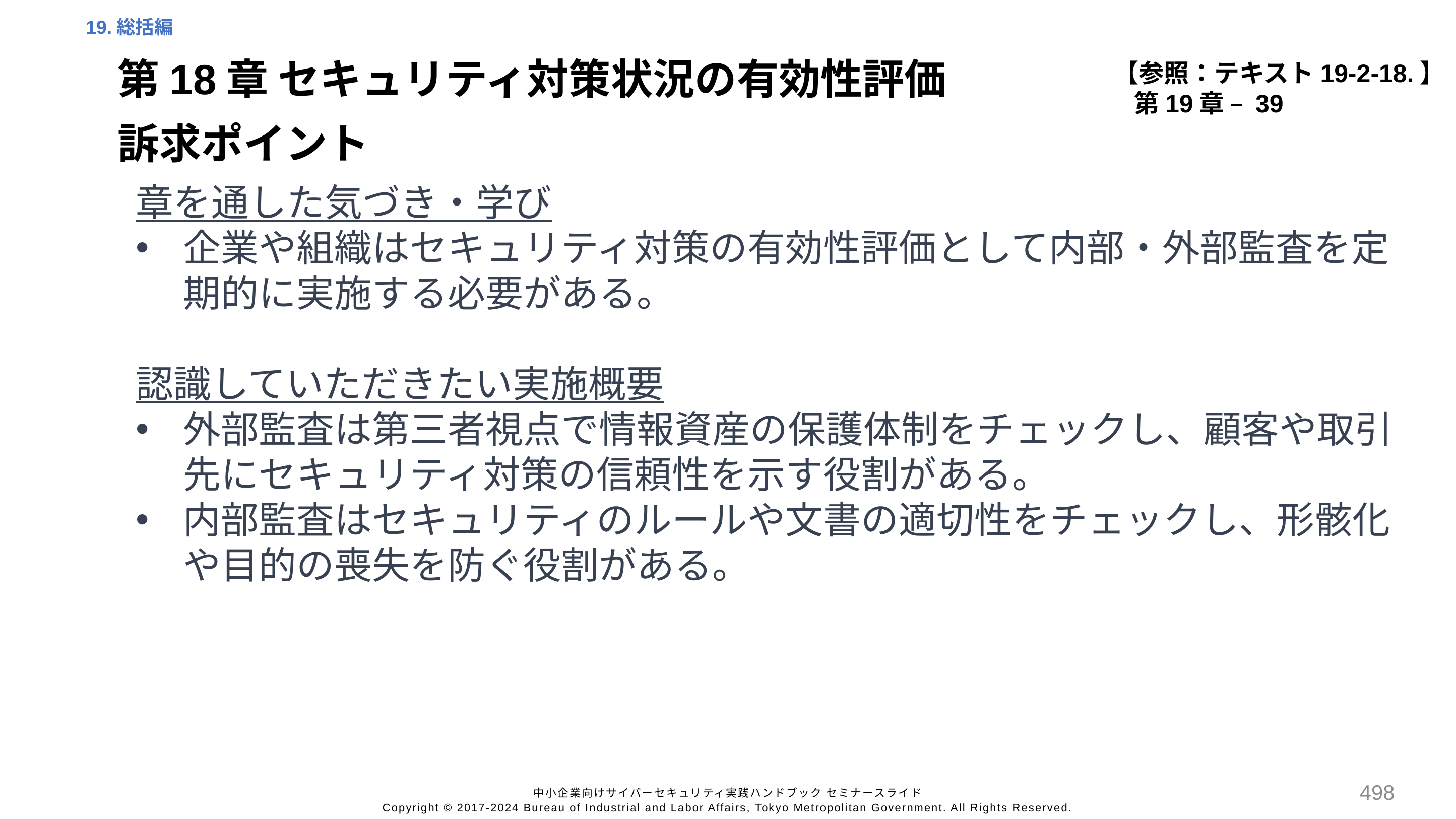

19.総括編
【参照：テキスト19-2-18.】
第19章 – 39
第18章 セキュリティ対策状況の有効性評価
訴求ポイント
章を通した気づき・学び
企業や組織はセキュリティ対策の有効性評価として内部・外部監査を定期的に実施する必要がある。

認識していただきたい実施概要
外部監査は第三者視点で情報資産の保護体制をチェックし、顧客や取引先にセキュリティ対策の信頼性を示す役割がある。
内部監査はセキュリティのルールや文書の適切性をチェックし、形骸化や目的の喪失を防ぐ役割がある。
498